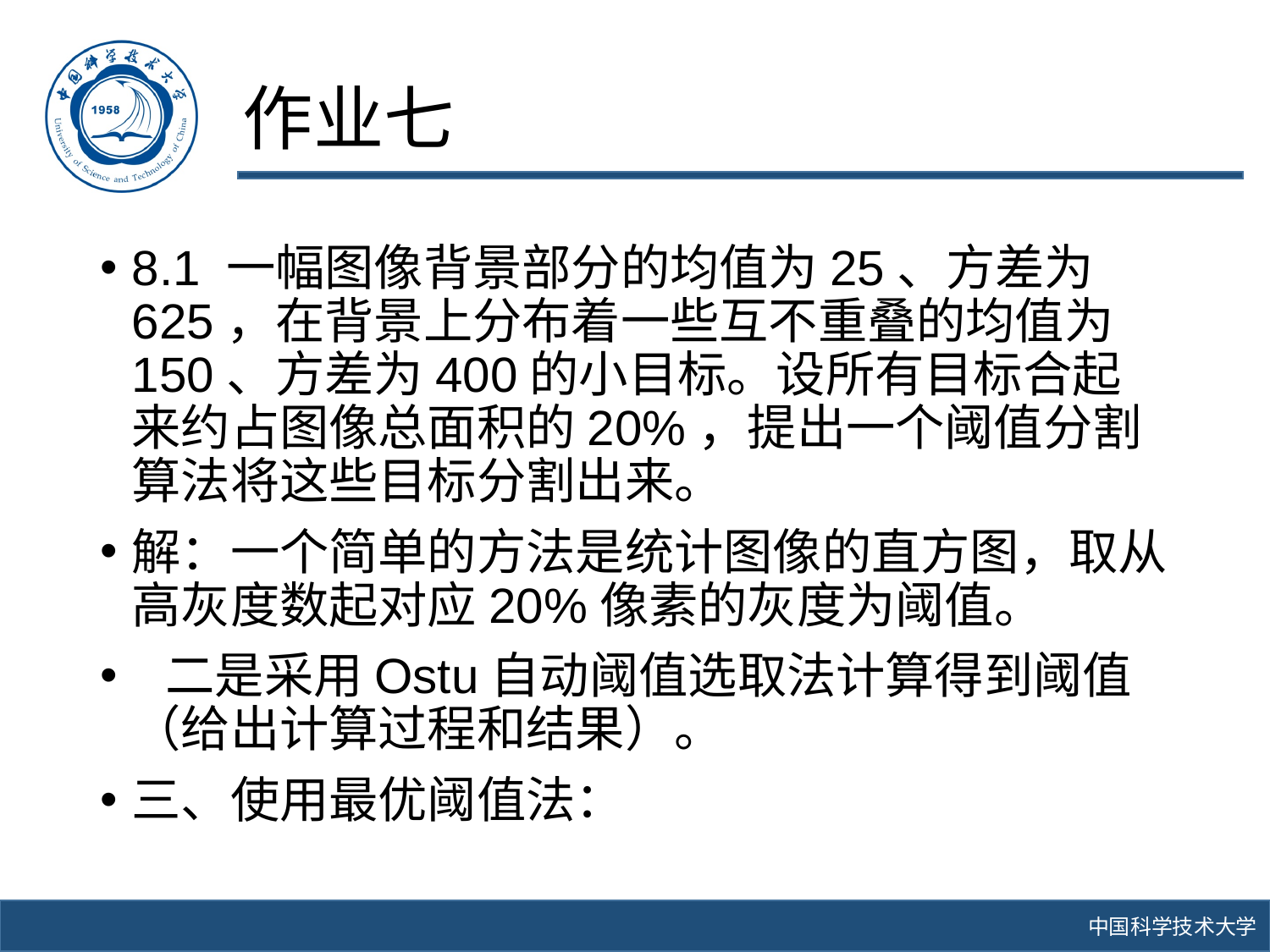

# 作业七
8.1 一幅图像背景部分的均值为25、方差为625，在背景上分布着一些互不重叠的均值为150、方差为400的小目标。设所有目标合起来约占图像总面积的20%，提出一个阈值分割算法将这些目标分割出来。
解：一个简单的方法是统计图像的直方图，取从高灰度数起对应20%像素的灰度为阈值。
  二是采用Ostu自动阈值选取法计算得到阈值（给出计算过程和结果）。
三、使用最优阈值法：